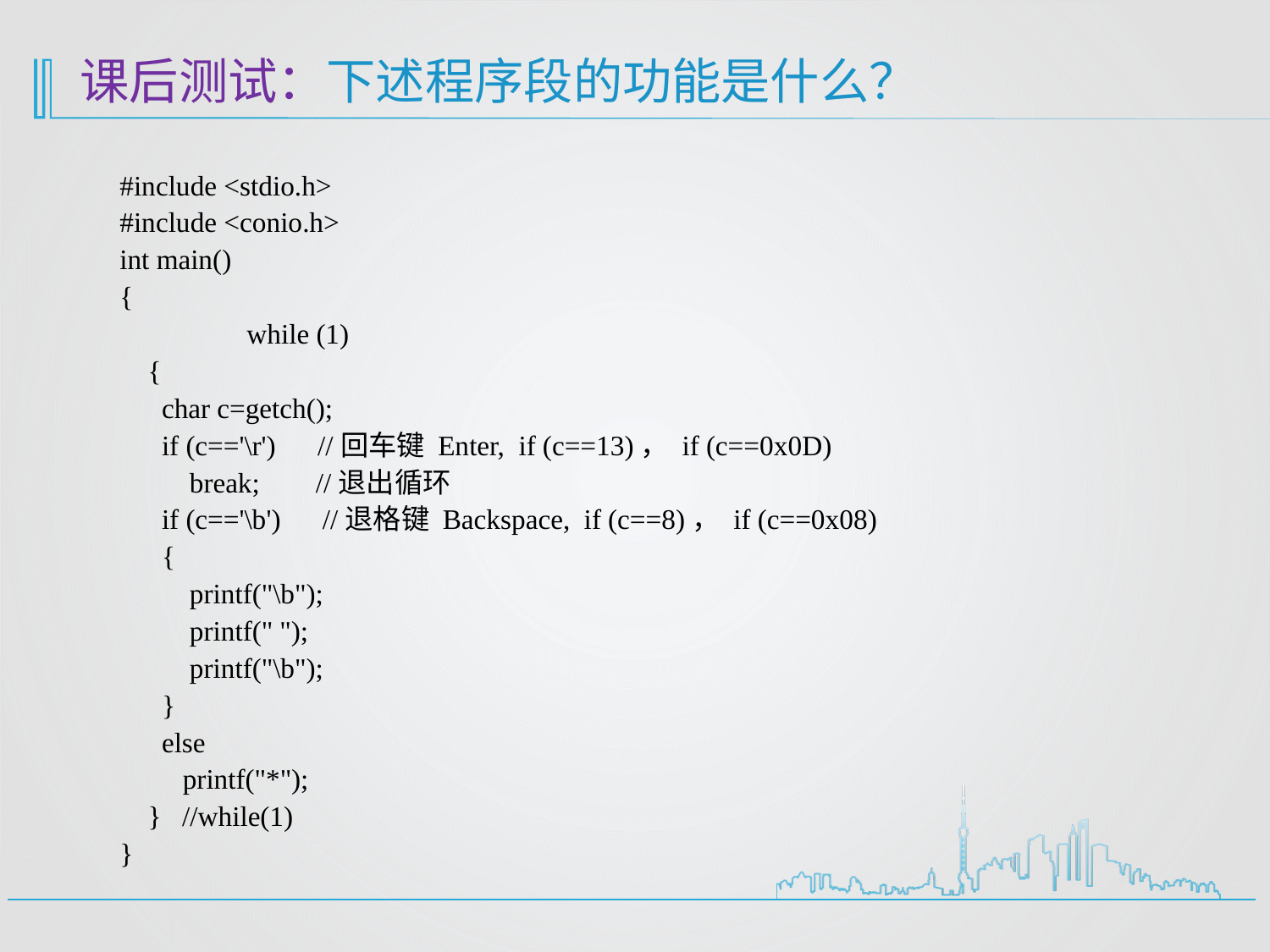

# 课后测试：下述程序段的功能是什么？
#include <stdio.h>
#include <conio.h>
int main()
{
	while (1)
    {
      char c=getch();
      if (c=='\r')      //回车键 Enter,  if (c==13)， if (c==0x0D)
          break;        //退出循环
      if (c=='\b')      //退格键 Backspace,  if (c==8)， if (c==0x08)
      {
          printf("\b");
          printf(" ");
          printf("\b");
      }
      else
         printf("*");
    }   //while(1)
}